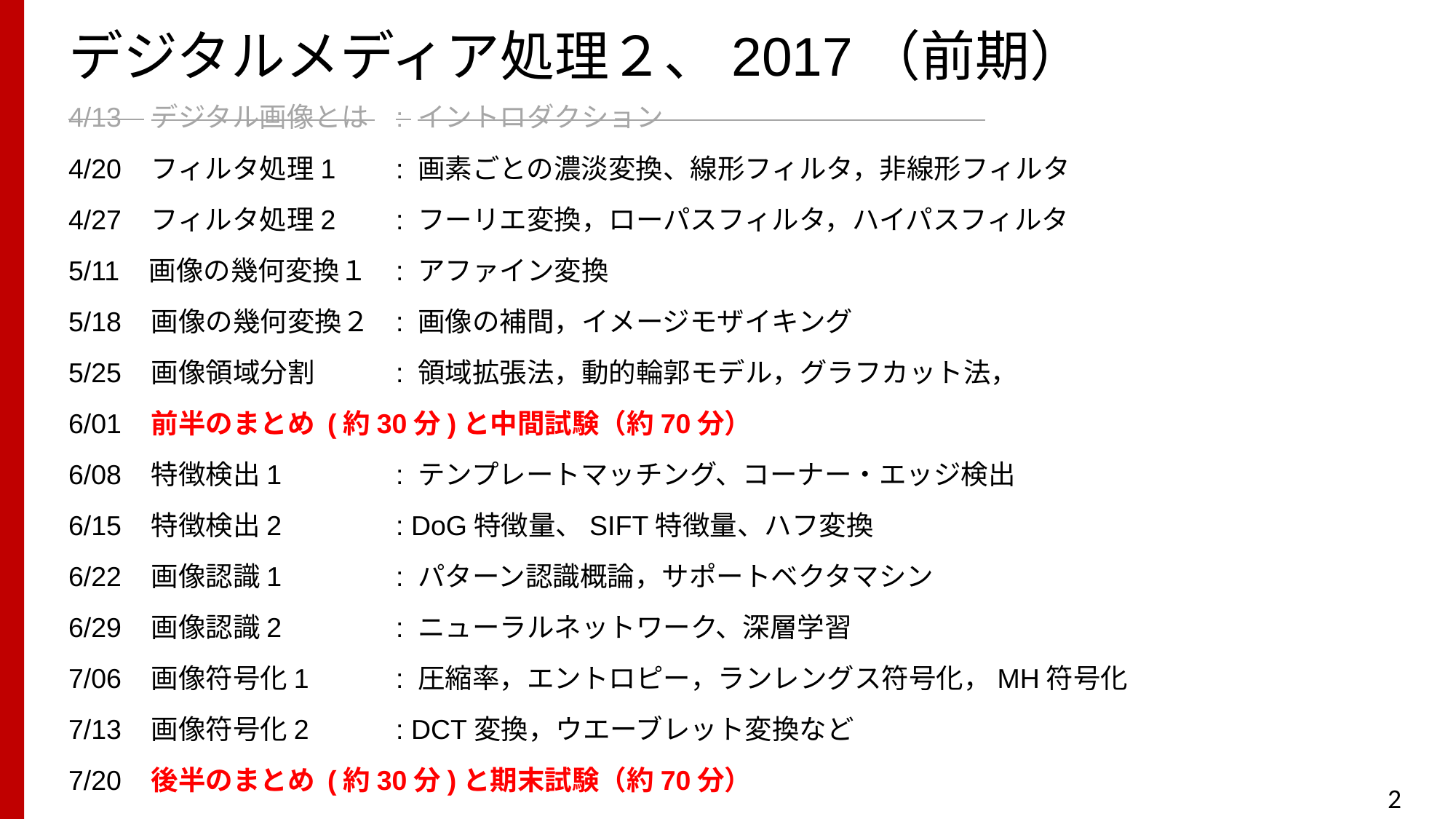

# デジタルメディア処理２、2017（前期）
4/13   デジタル画像とは 	: イントロダクション
4/20   フィルタ処理1 	: 画素ごとの濃淡変換、線形フィルタ，非線形フィルタ
4/27   フィルタ処理2	: フーリエ変換，ローパスフィルタ，ハイパスフィルタ
5/11   画像の幾何変換１ 	: アファイン変換
5/18   画像の幾何変換２	: 画像の補間，イメージモザイキング
5/25   画像領域分割　	: 領域拡張法，動的輪郭モデル，グラフカット法，
6/01   前半のまとめ (約30分)と中間試験（約70分）
6/08   特徴検出1 	: テンプレートマッチング、コーナー・エッジ検出
6/15   特徴検出2 	: DoG特徴量、SIFT特徴量、ハフ変換
6/22   画像認識1 	: パターン認識概論，サポートベクタマシン
6/29   画像認識2 	: ニューラルネットワーク、深層学習
7/06   画像符号化1 	: 圧縮率，エントロピー，ランレングス符号化，MH符号化
7/13   画像符号化2 	: DCT変換，ウエーブレット変換など
7/20   後半のまとめ (約30分)と期末試験（約70分）
2